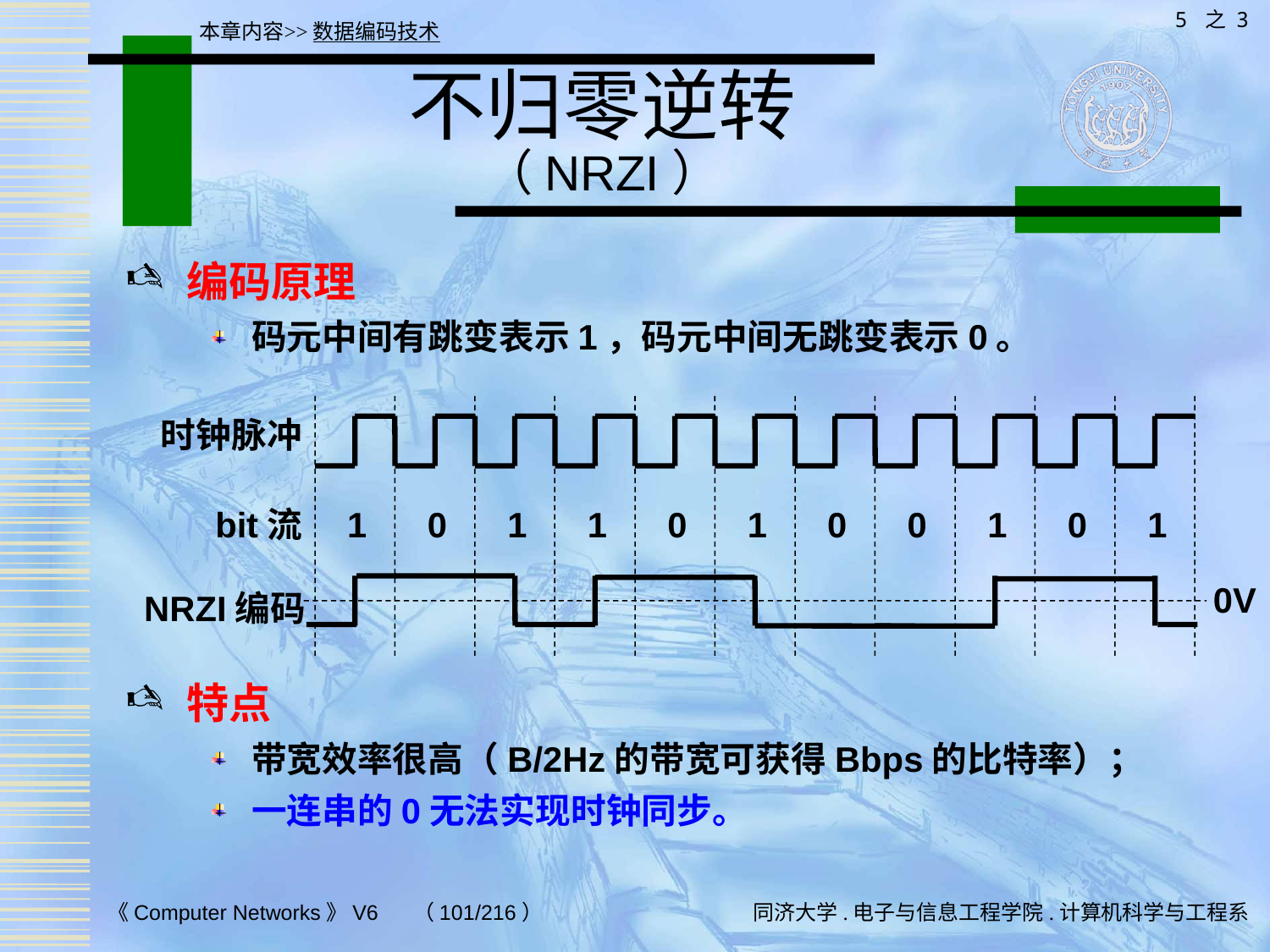

5 之 3
本章内容>>数据编码技术
# 不归零逆转 （NRZI）
编码原理
码元中间有跳变表示1，码元中间无跳变表示0。

特点
带宽效率很高（B/2Hz的带宽可获得Bbps的比特率）；
一连串的0无法实现时钟同步。

时钟脉冲

bit流
1
0
1
1
0
1
0
0
1
0
1
0V

NRZI编码